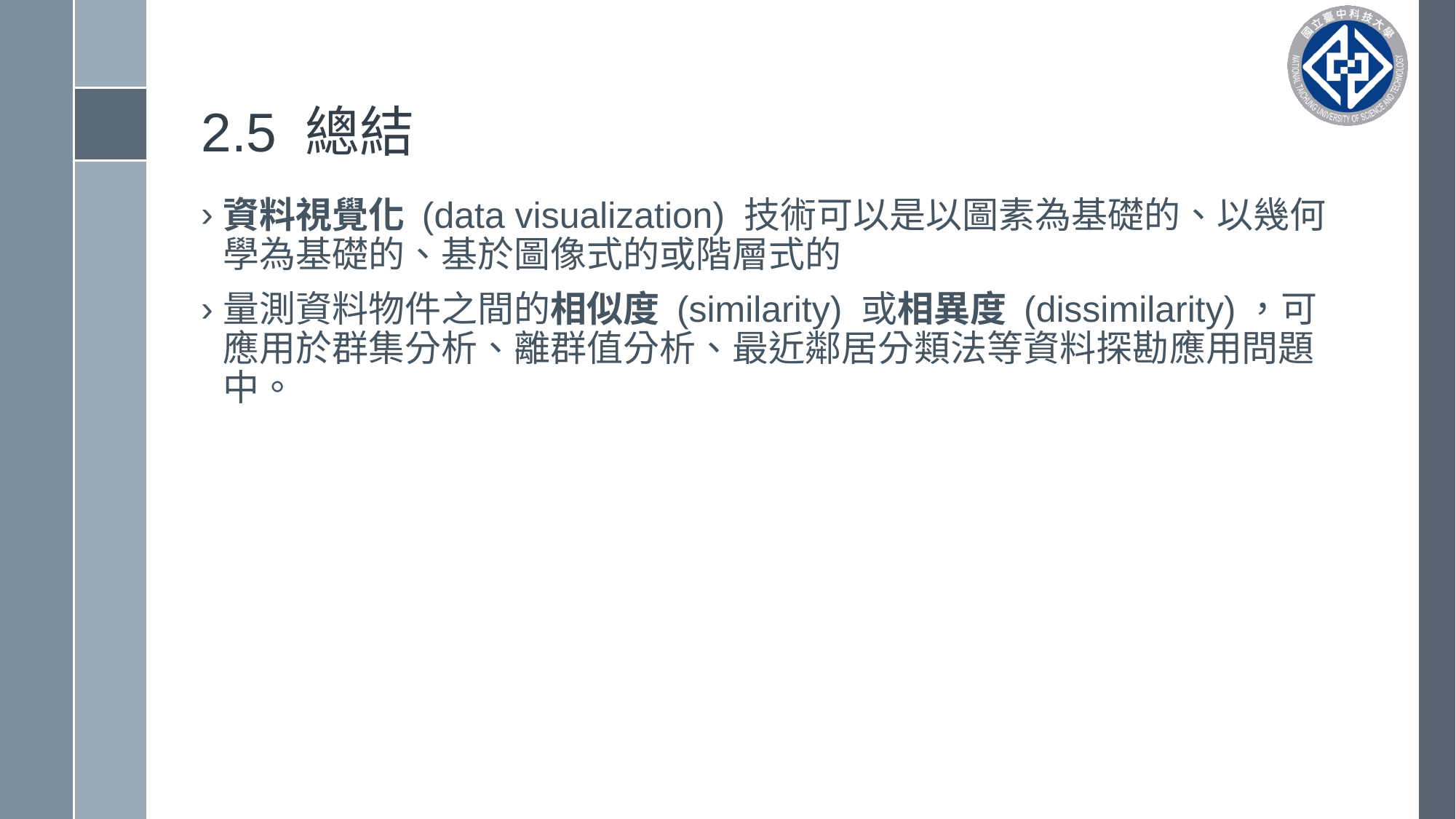

# 2.5 總結
資料視覺化 (data visualization) 技術可以是以圖素為基礎的、以幾何學為基礎的、基於圖像式的或階層式的
量測資料物件之間的相似度 (similarity) 或相異度 (dissimilarity)，可應用於群集分析、離群值分析、最近鄰居分類法等資料探勘應用問題中。